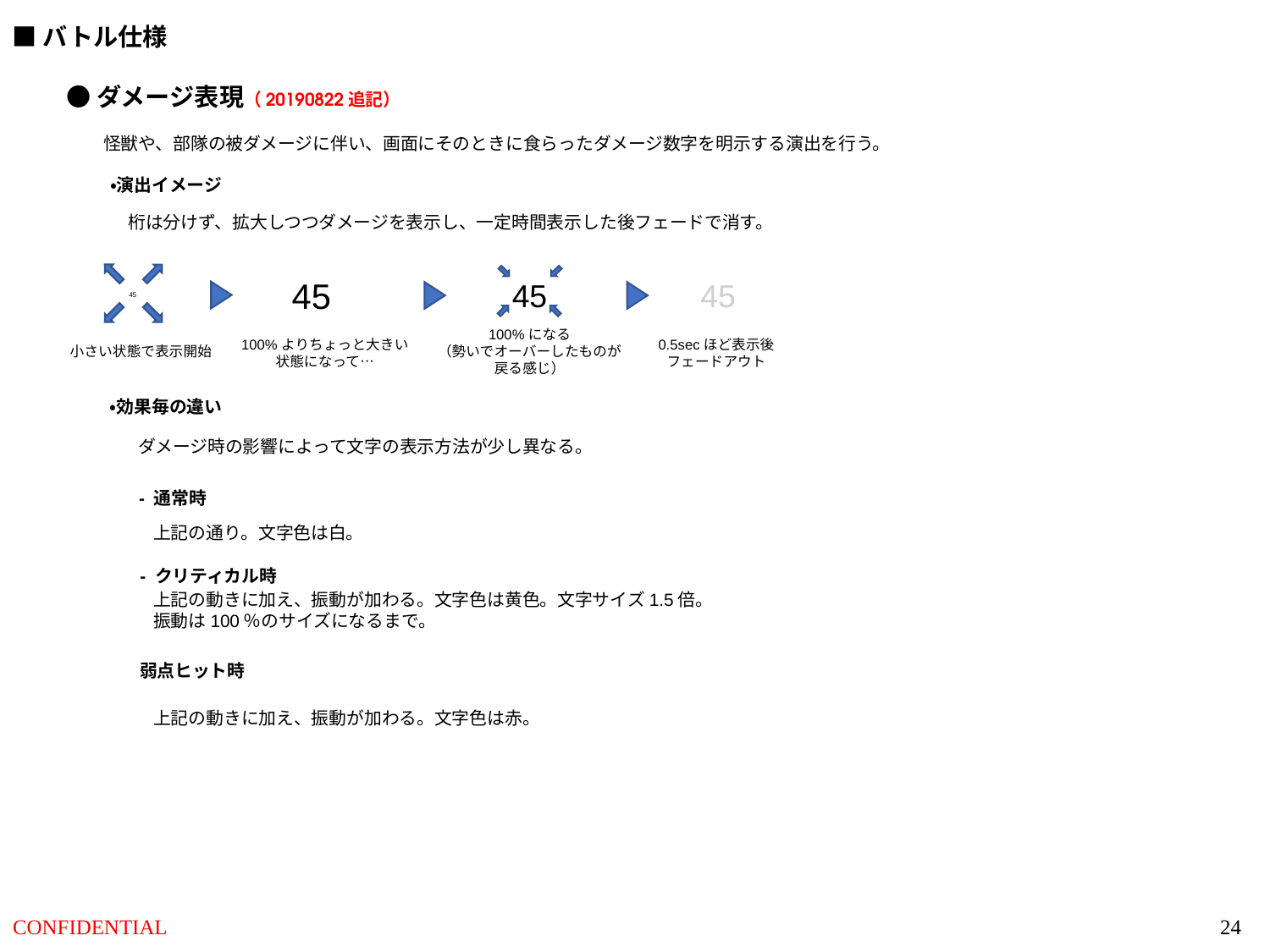

■バトル仕様
●ダメージ表現（20190822追記）
怪獣や、部隊の被ダメージに伴い、画面にそのときに食らったダメージ数字を明示する演出を行う。
・演出イメージ
桁は分けず、拡大しつつダメージを表示し、一定時間表示した後フェードで消す。

45
45
45
45

100%になる
（勢いでオーバーしたものが
戻る感じ）
100%よりちょっと大きい
状態になって…
0.5secほど表示後
フェードアウト
小さい状態で表示開始
・効果毎の違い
ダメージ時の影響によって文字の表示方法が少し異なる。
- 通常時
上記の通り。文字色は白。
- クリティカル時
上記の動きに加え、振動が加わる。文字色は黄色。文字サイズ1.5倍。
振動は100％のサイズになるまで。
弱点ヒット時
上記の動きに加え、振動が加わる。文字色は赤。
24
CONFIDENTIAL